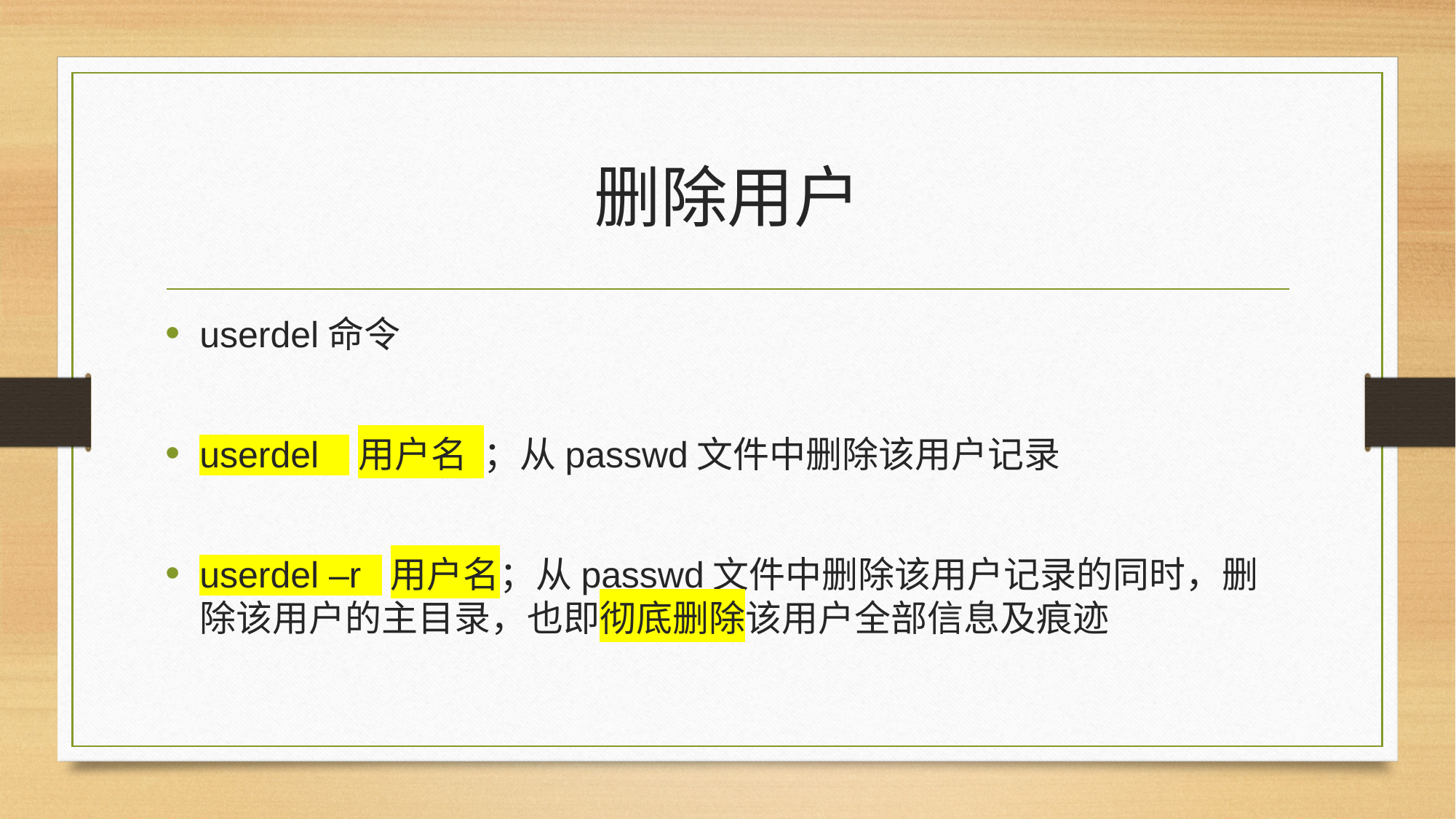

# 删除用户
userdel命令

userdel   用户名  ；从passwd文件中删除该用户记录

userdel –r  用户名；从passwd文件中删除该用户记录的同时，删除该用户的主目录，也即彻底删除该用户全部信息及痕迹